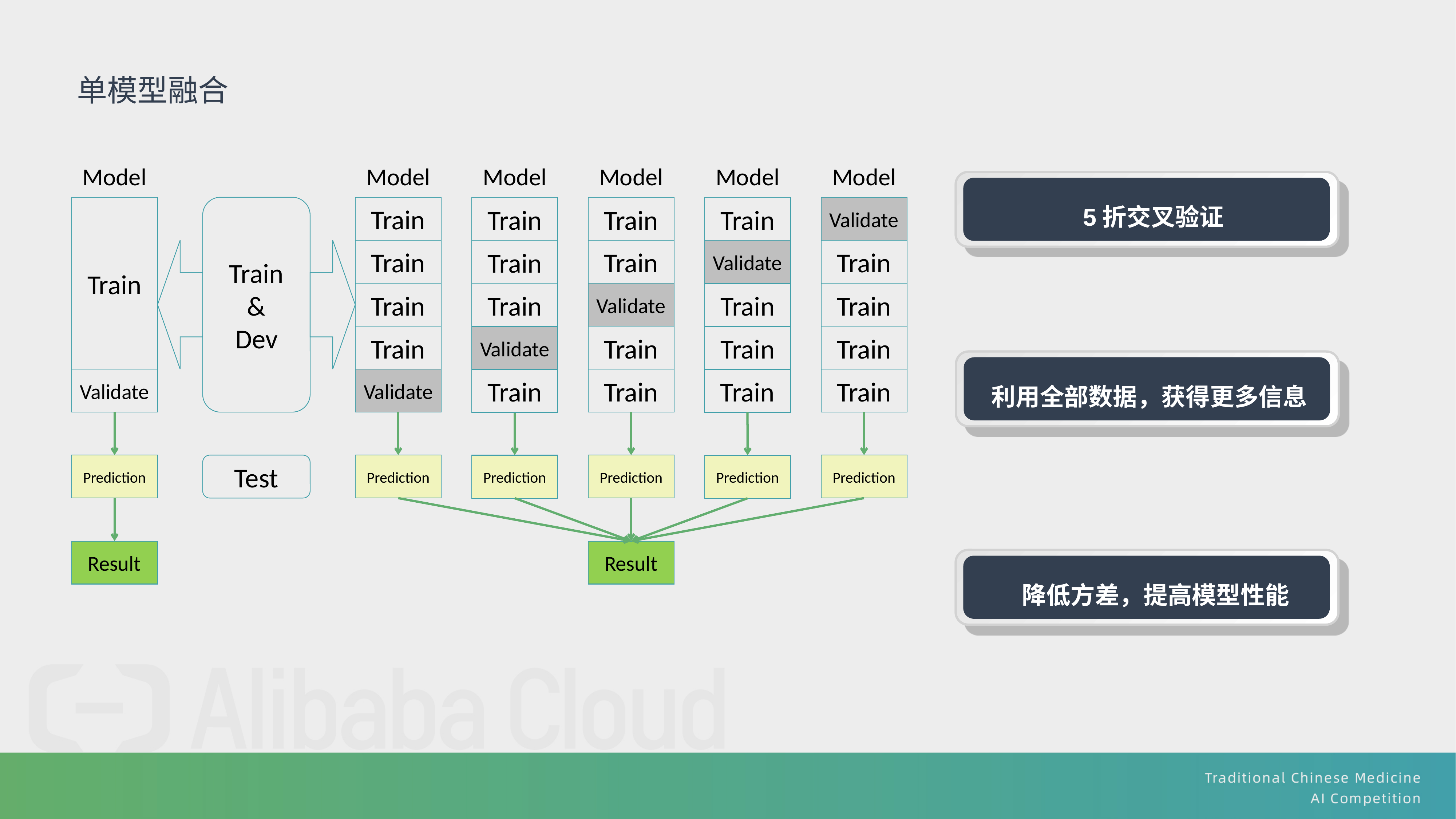

单模型融合
Model
Model
Model
Model
Model
Model
Train
&
Dev
Validate
Train
Train
Train
Train
Prediction
Train
Train
Train
Train
Validate
Prediction
Train
Train
Validate
Train
Train
Prediction
Train
Train
Train
Validate
Train
Prediction
Train
Validate
Train
Train
Train
Prediction
Result
Train
Validate
Prediction
Result

Test

5折交叉验证

利用全部数据，获得更多信息

降低方差，提高模型性能